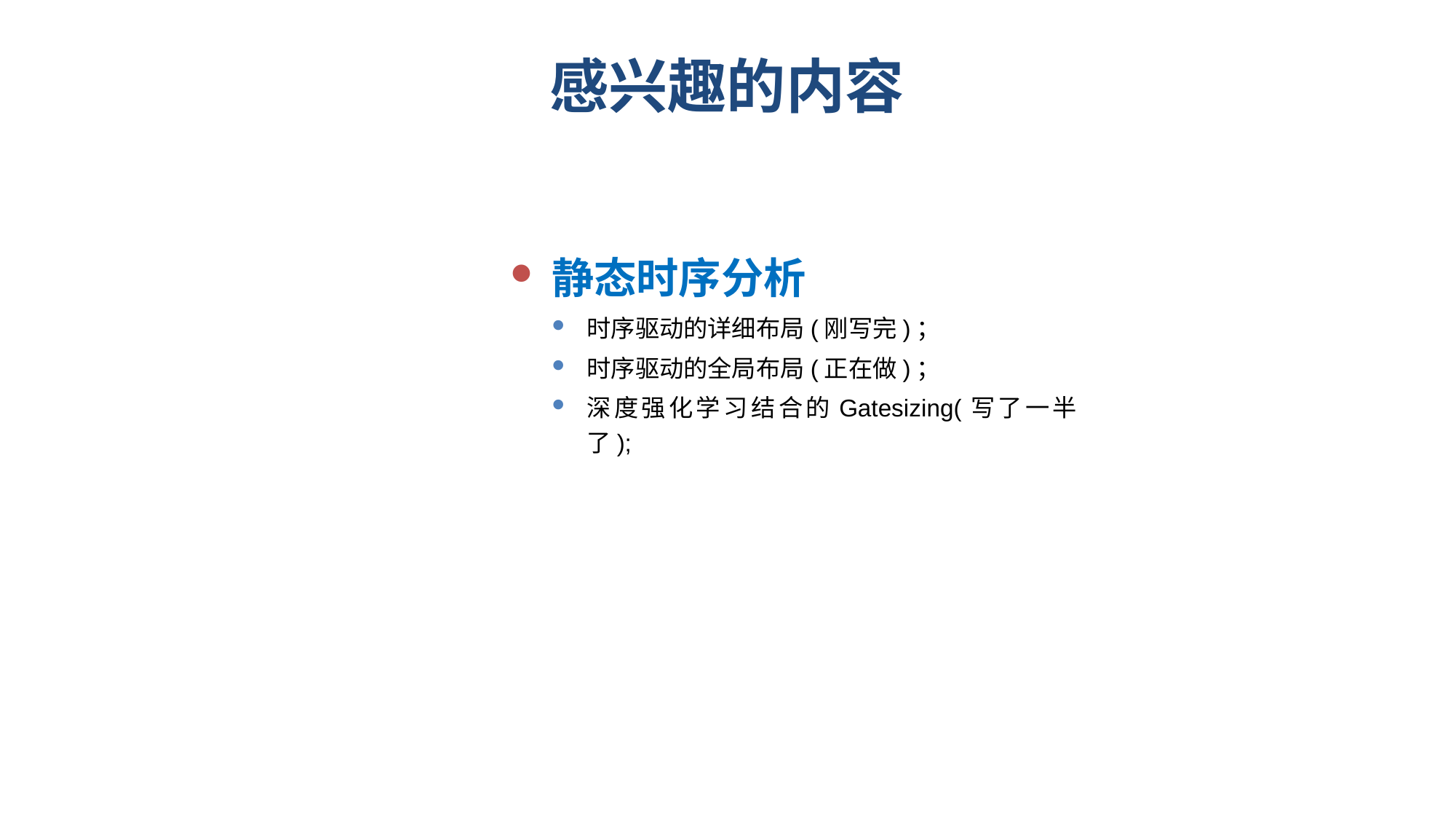

# 感兴趣的内容
静态时序分析
时序驱动的详细布局(刚写完)；
时序驱动的全局布局(正在做)；
深度强化学习结合的Gatesizing(写了一半了);